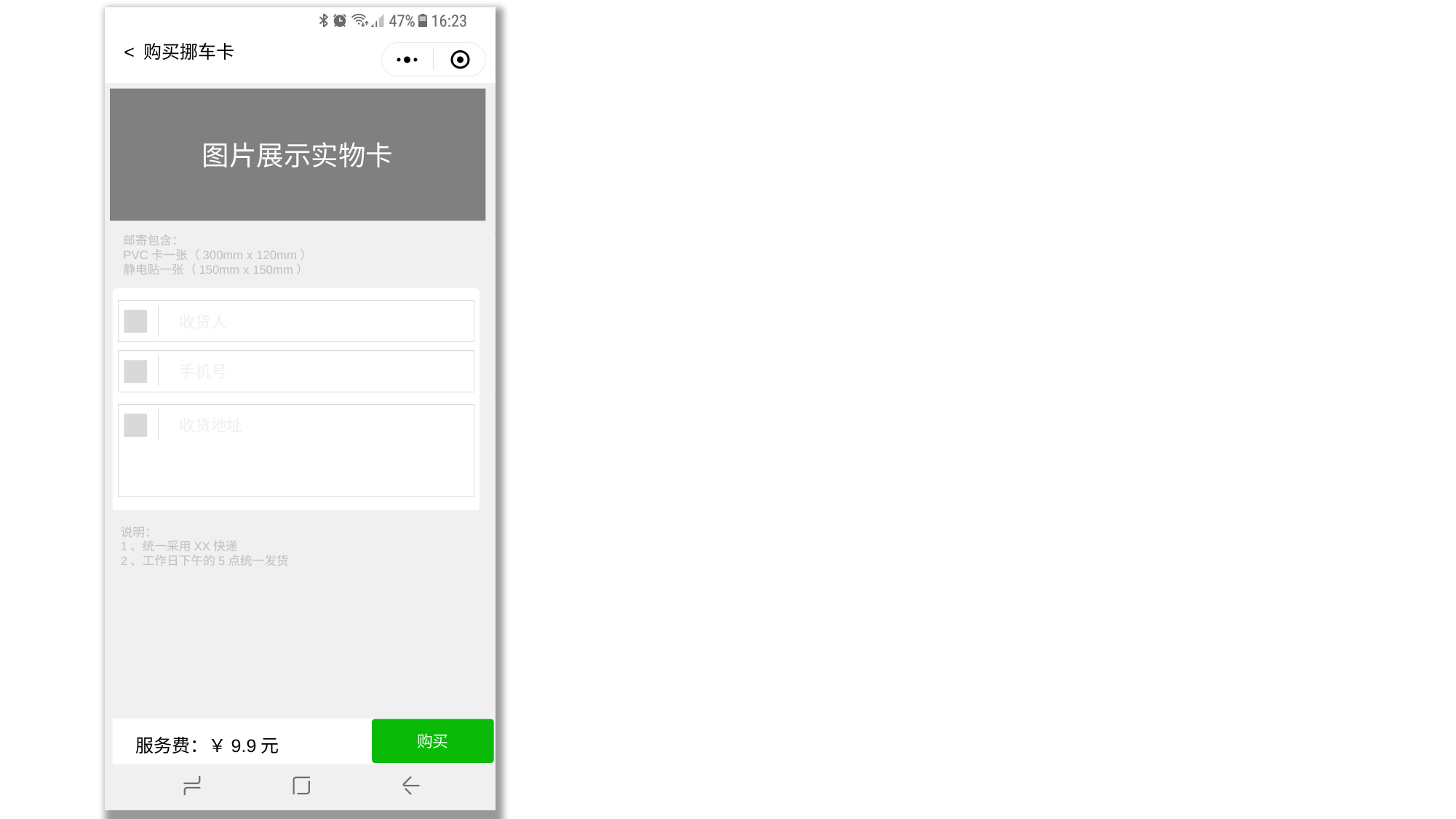

# < 购买挪车卡

图片展示实物卡
邮寄包含：
PVC卡一张（300mm x 120mm）
静电贴一张（150mm x 150mm）

收货人

手机号

收货地址

说明：
1、统一采用XX快递
2、工作日下午的5点统一发货

购买
服务费：￥9.9元